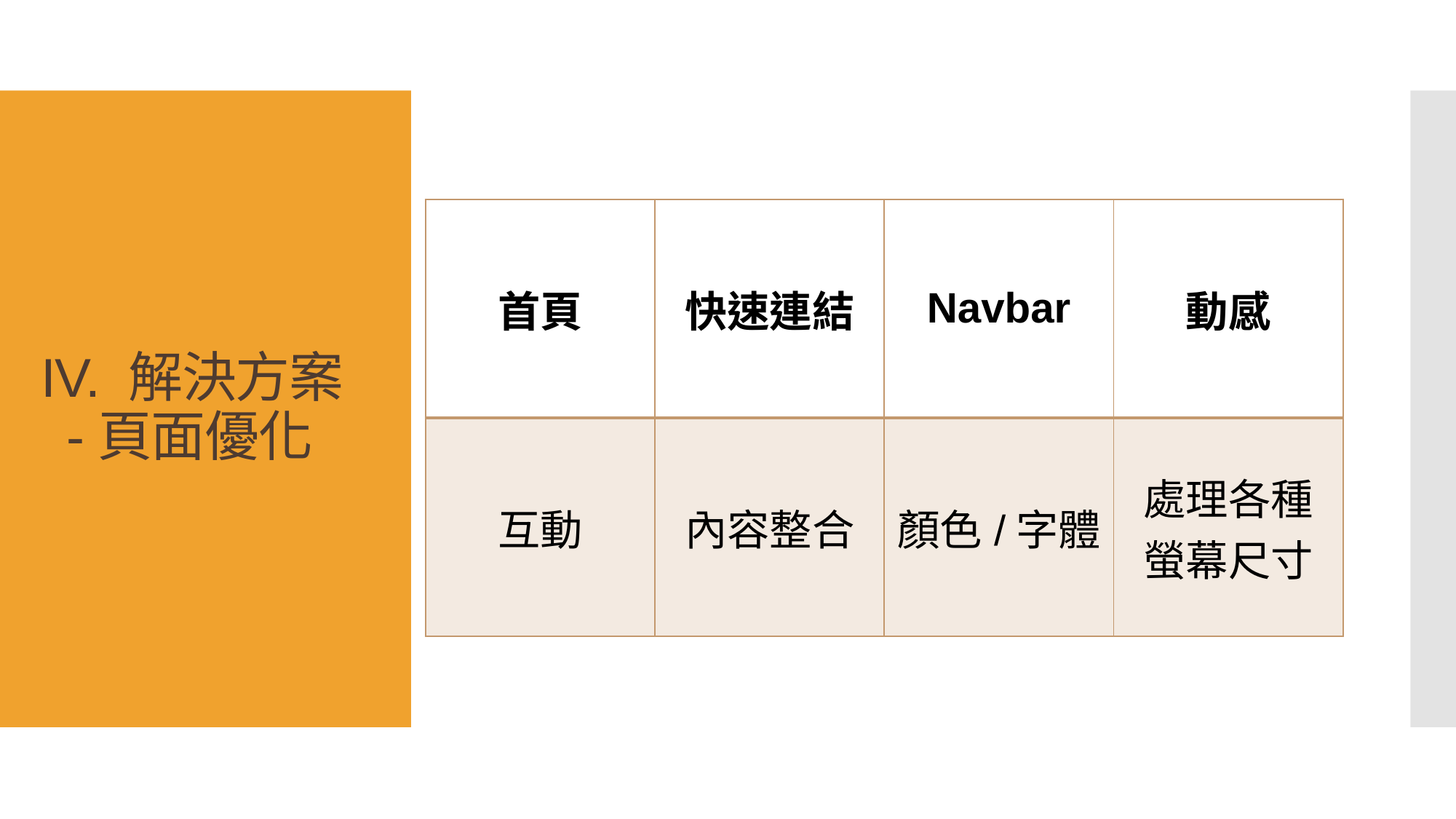

# IV. 解決方案 -頁面優化
| 首頁 | 快速連結 | Navbar | 動感 |
| --- | --- | --- | --- |
| 互動 | 內容整合 | 顏色/字體 | 處理各種螢幕尺寸 |
Python 網站框架開發助理證書